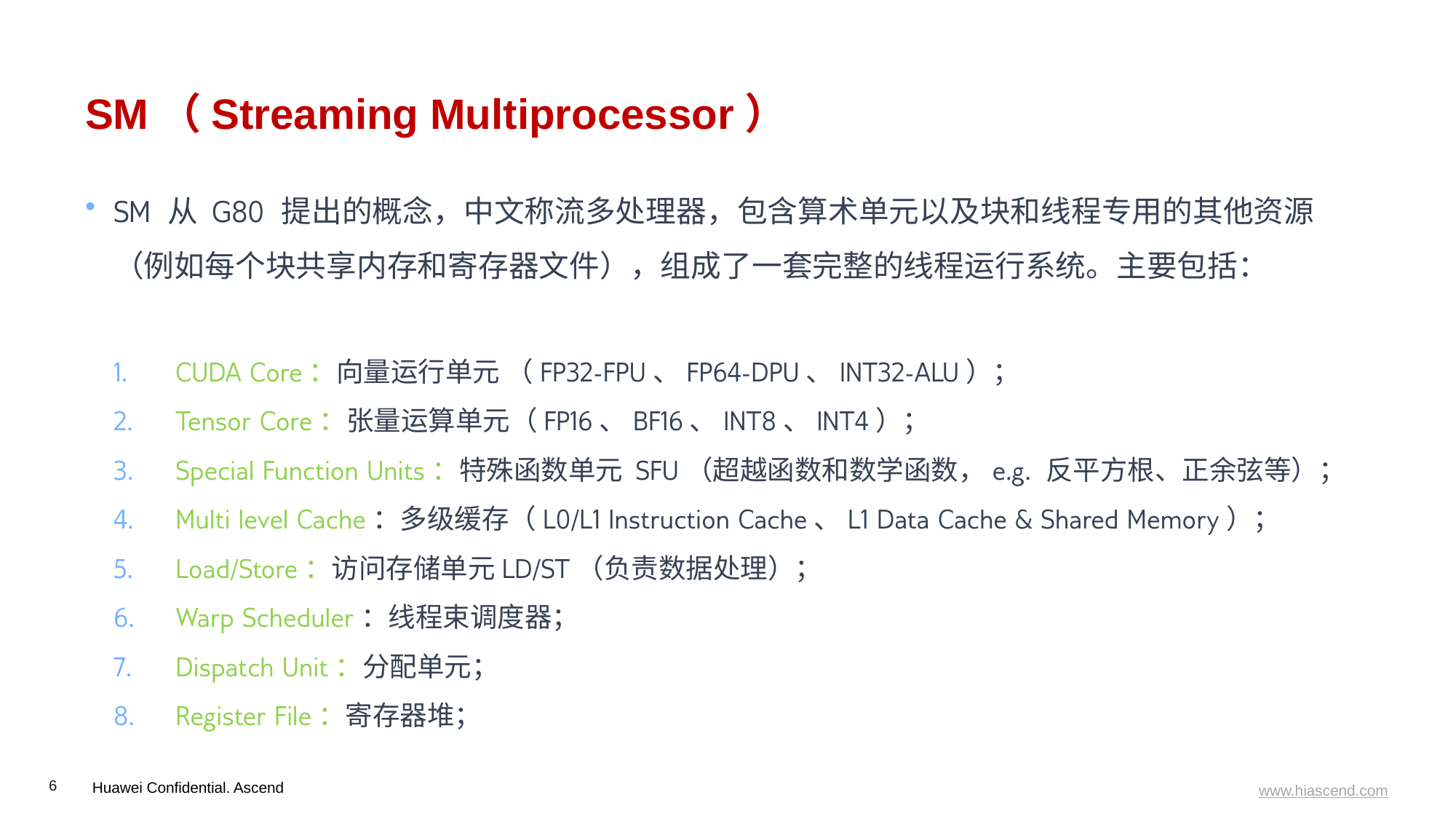

# SM（Streaming Multiprocessor）
SM 从 G80 提出的概念，中文称流多处理器，包含算术单元以及块和线程专用的其他资源（例如每个块共享内存和寄存器文件），组成了一套完整的线程运行系统。主要包括：

CUDA Core：向量运行单元 （FP32-FPU、FP64-DPU、INT32-ALU）；
Tensor Core：张量运算单元（FP16、BF16、INT8、INT4）；
Special Function Units：特殊函数单元 SFU（超越函数和数学函数，e.g. 反平方根、正余弦等）；
Multi level Cache：多级缓存（L0/L1 Instruction Cache、L1 Data Cache & Shared Memory）；
Load/Store：访问存储单元LD/ST（负责数据处理）；
Warp Scheduler：线程束调度器；
Dispatch Unit：分配单元；
Register File：寄存器堆；